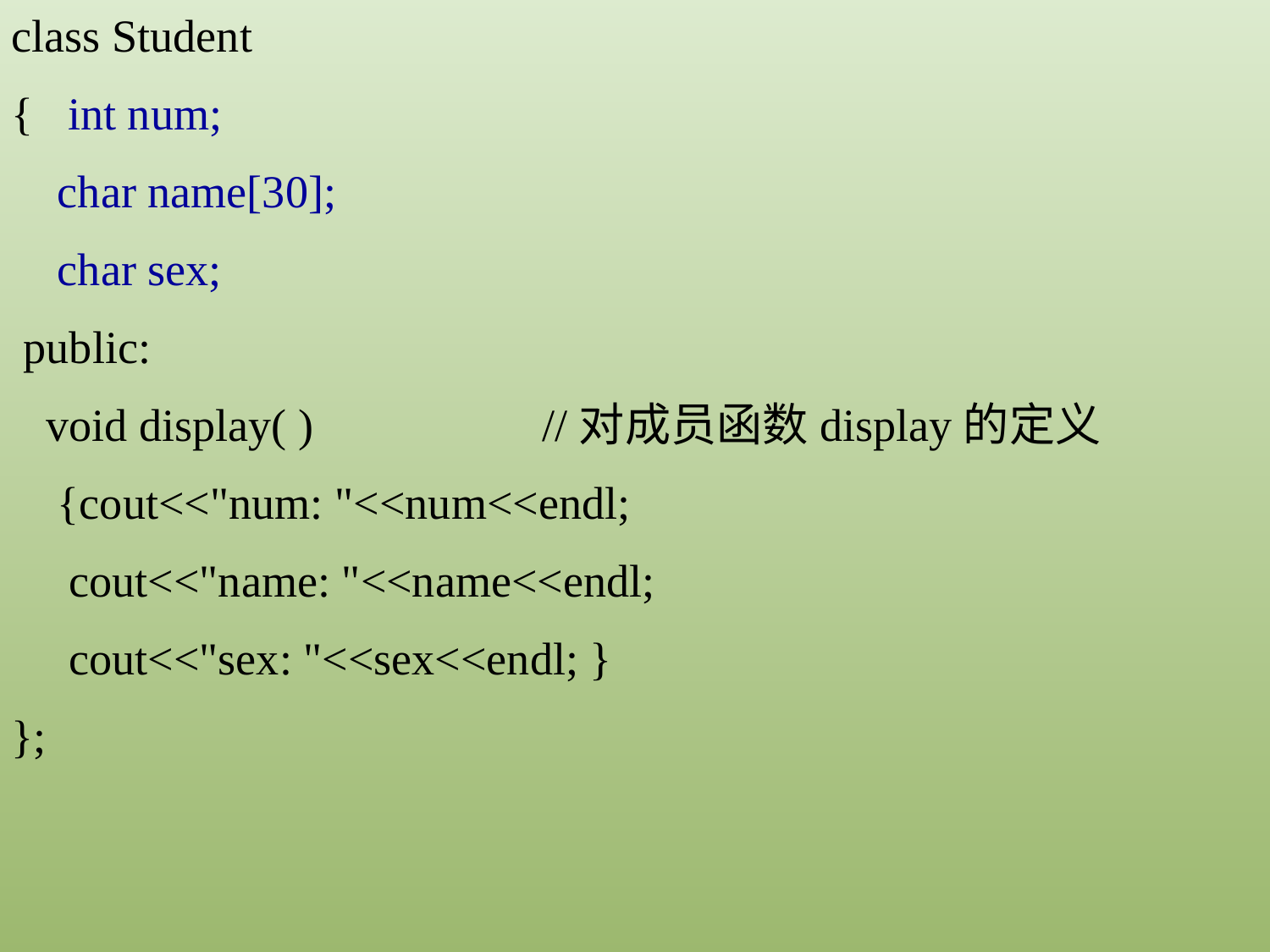

class Student
{   int num;
    char name[30];
    char sex;
 public:
   void display( )                    //对成员函数display的定义
    {cout<<"num: "<<num<<endl;
     cout<<"name: "<<name<<endl;
     cout<<"sex: "<<sex<<endl; }
};
708